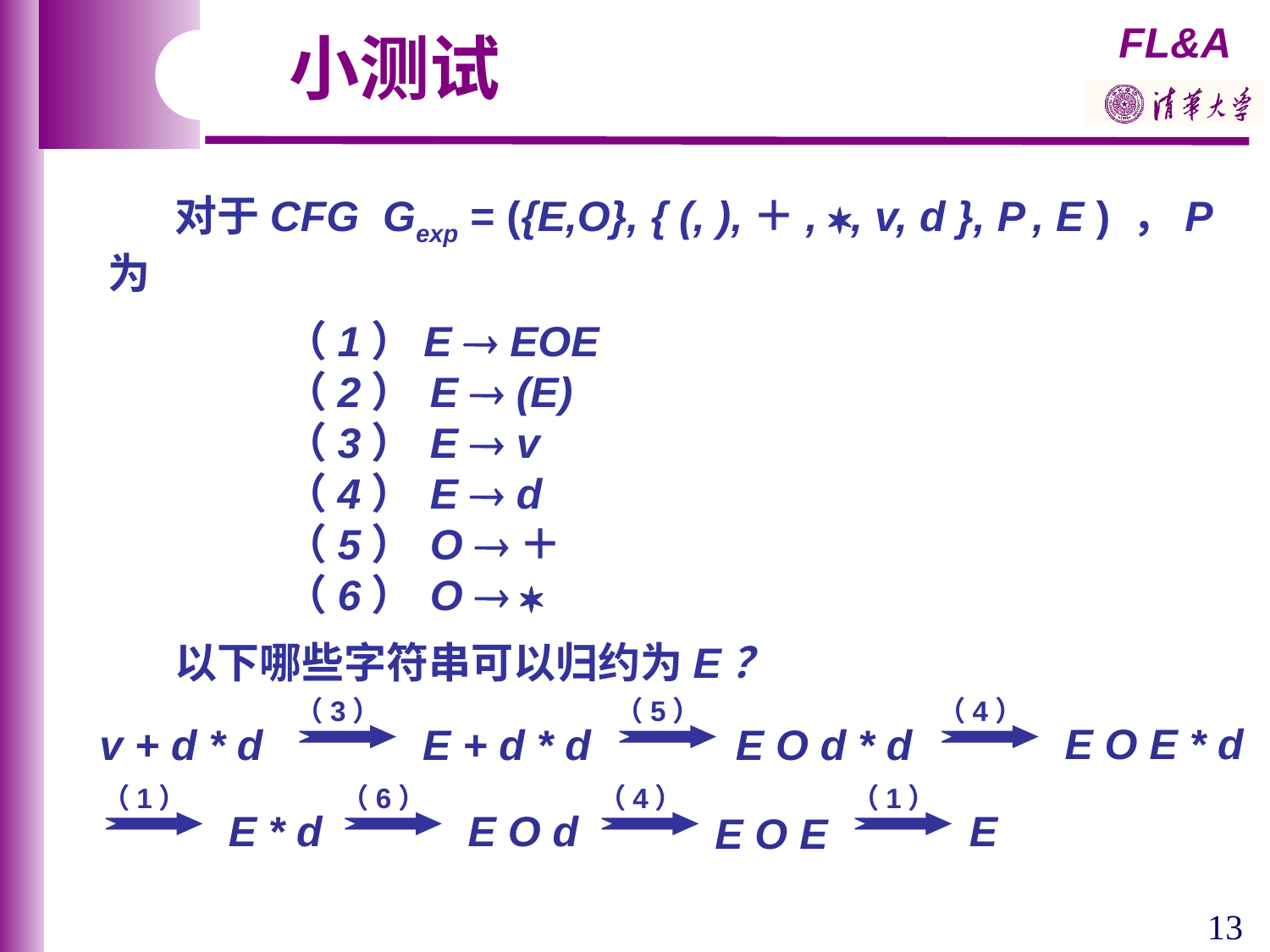

小测试

      对于CFG  Gexp = ({E,O}, { (, ),＋, ∗, v, d }, P , E ) ，P 为

                     （1）E → EOE
                     （2） E → (E)
                     （3） E → v
                     （4） E → d
                     （5） O →＋
                     （6） O → ∗

      以下哪些字符串可以归约为E？
 E O E * d
 v + d * d
（3）

 E + d * d
（5）

 E O d * d
（4）

 E * d
 E O d
 E
（1）

（6）

（4）

（1）

 E O E

13